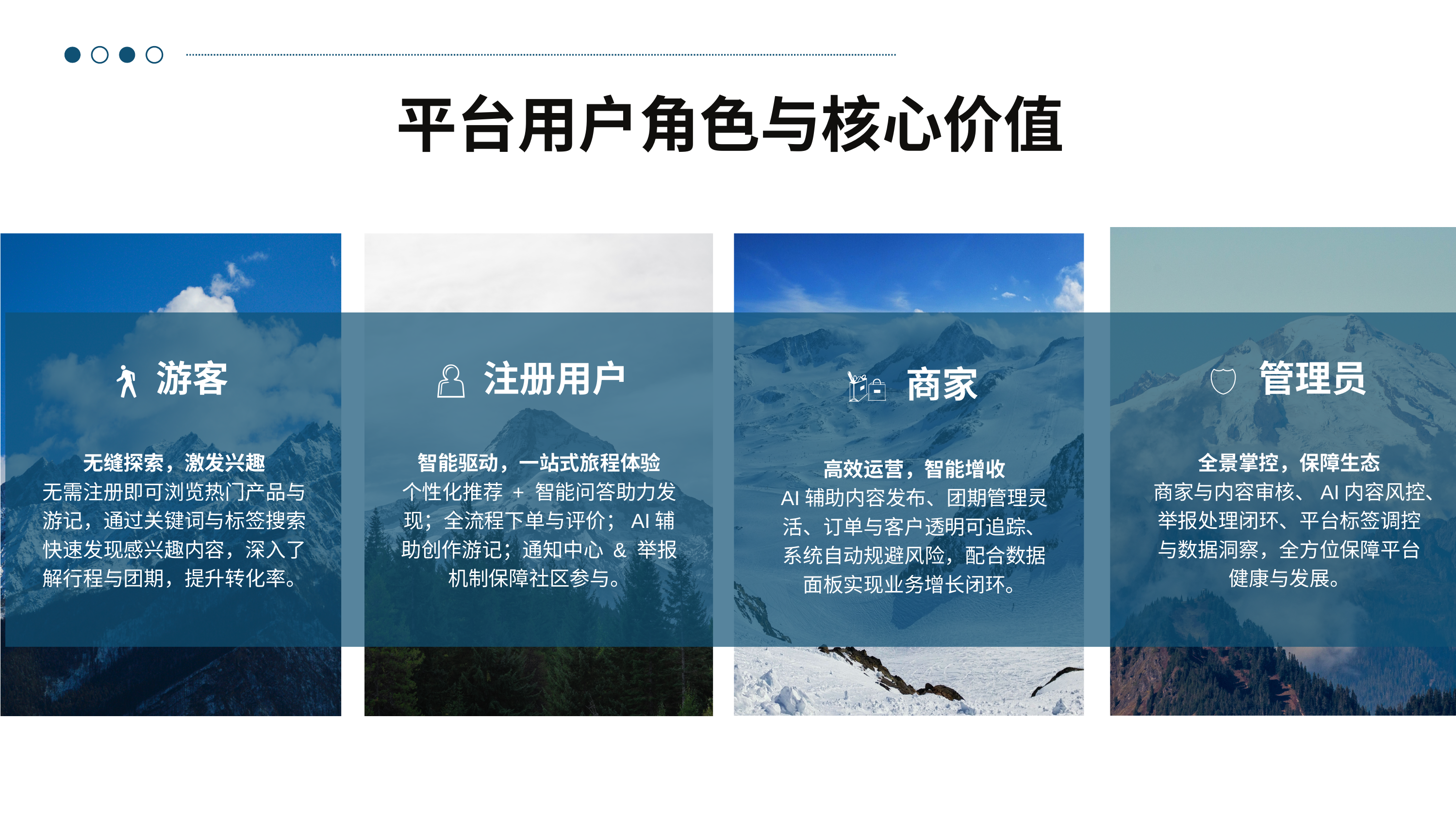

平台用户角色与核心价值

🚶 游客
👤 注册用户
🛡 管理员
🛍 商家
无缝探索，激发兴趣
无需注册即可浏览热门产品与游记，通过关键词与标签搜索快速发现感兴趣内容，深入了解行程与团期，提升转化率。
智能驱动，一站式旅程体验
个性化推荐 + 智能问答助力发现；全流程下单与评价；AI辅助创作游记；通知中心 & 举报机制保障社区参与。
全景掌控，保障生态
商家与内容审核、AI内容风控、举报处理闭环、平台标签调控与数据洞察，全方位保障平台健康与发展。
高效运营，智能增收
AI辅助内容发布、团期管理灵活、订单与客户透明可追踪、系统自动规避风险，配合数据面板实现业务增长闭环。